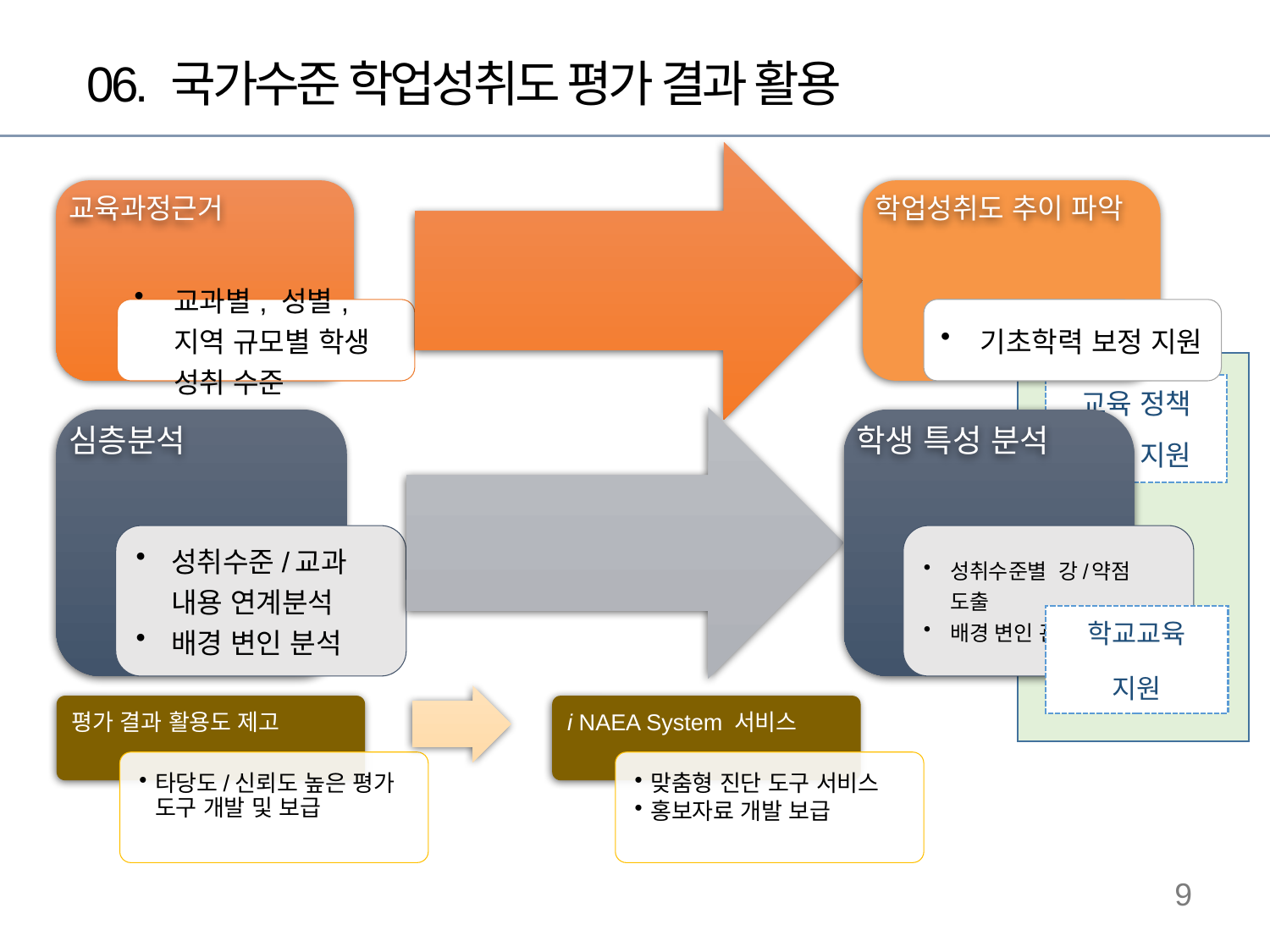

06. 국가수준 학업성취도 평가 결과 활용
교육과정근거
학업성취도 추이 파악
기초학력 보정 지원
교과별, 성별, 지역 규모별 학생 성취 수준

교육 정책
수립 지원
성취수준/교과 내용 연계분석
심층분석
학생 특성 분석
성취수준별  강/약점 도출
배경 변인 분석
배경 변인 관련 특성 도출

학교교육
지원
평가 결과 활용도 제고
타당도/신뢰도 높은 평가 도구 개발 및 보급

i NAEA System 서비스
맞춤형 진단 도구 서비스
홍보자료 개발 보급
9